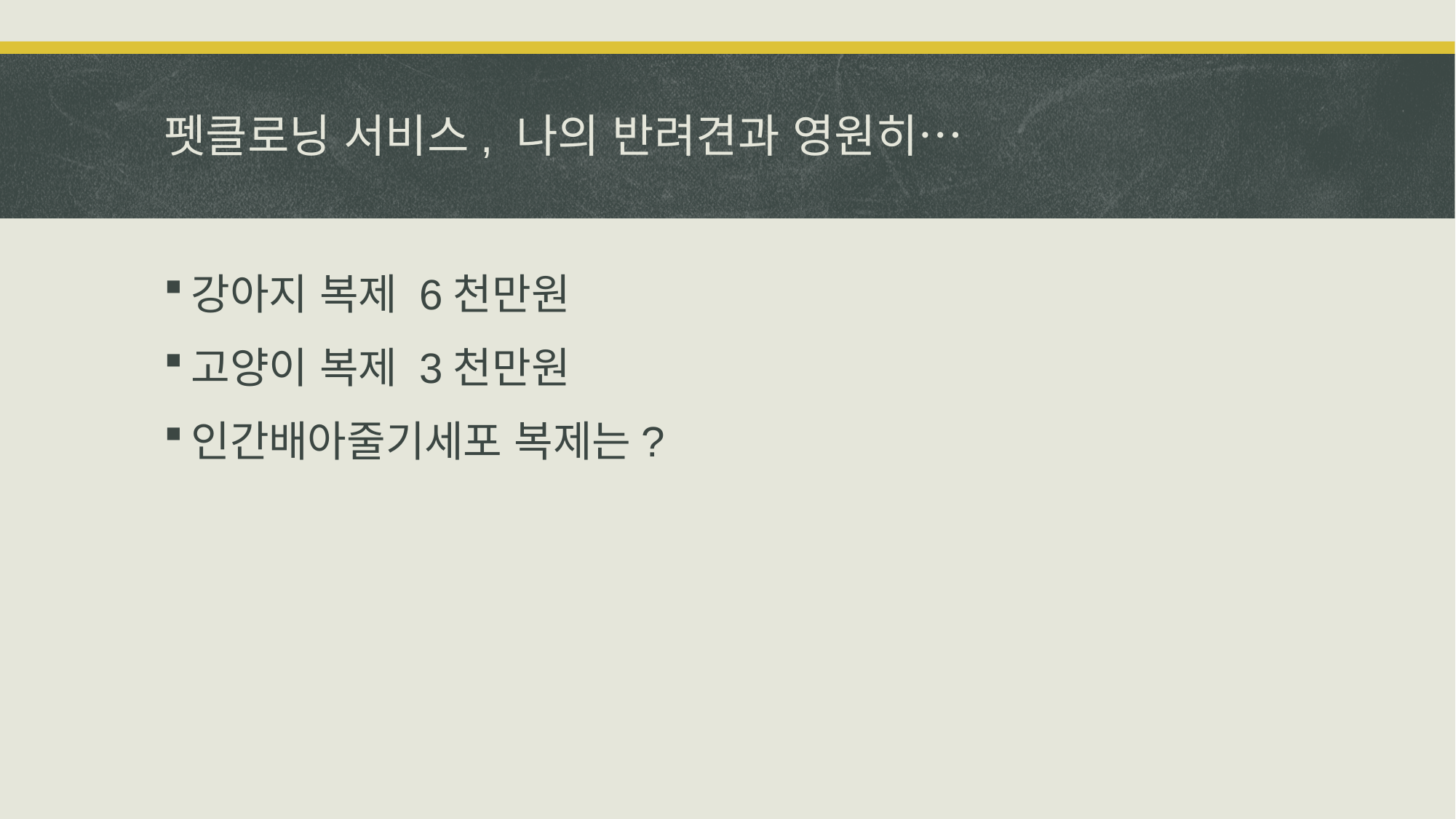

# 펫클로닝 서비스, 나의 반려견과 영원히…
강아지 복제 6천만원
고양이 복제 3천만원
인간배아줄기세포 복제는?